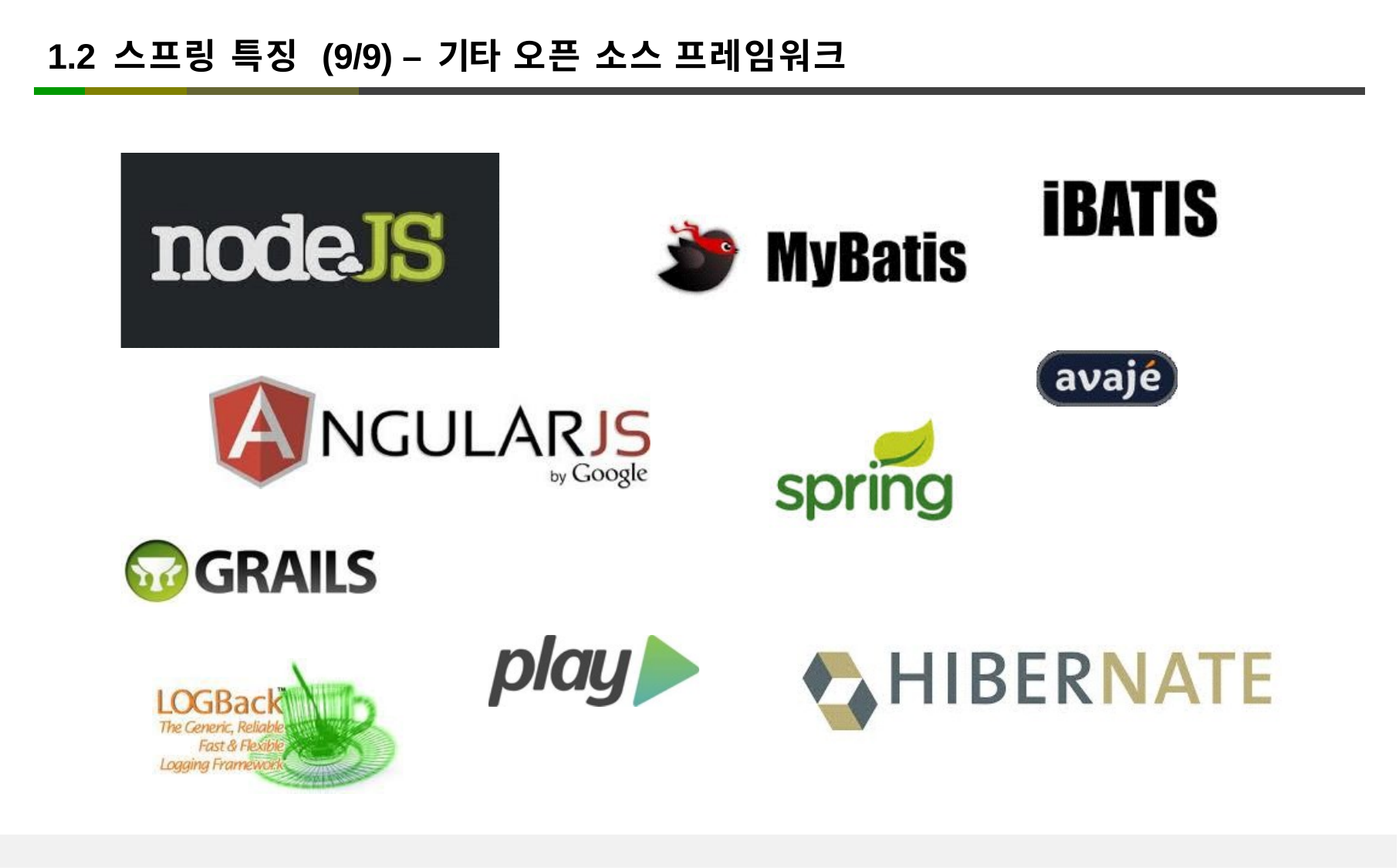

# 1.2 스프링 특징 (9/9) – 기타 오픈 소스 프레임워크